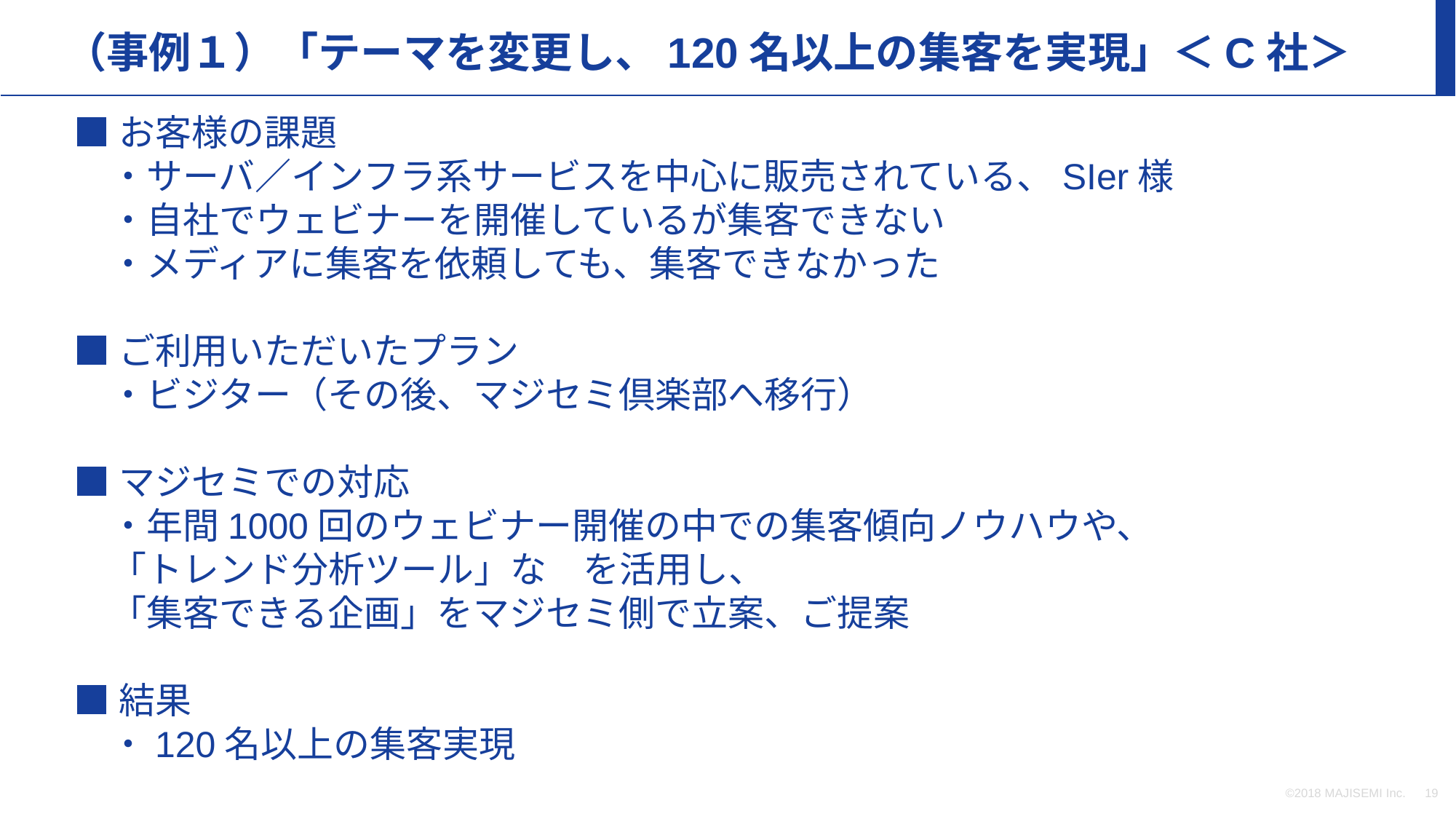

（事例１）「テーマを変更し、120名以上の集客を実現」＜C社＞
■お客様の課題
　・サーバ／インフラ系サービスを中心に販売されている、SIer様
　・自社でウェビナーを開催しているが集客できない
　・メディアに集客を依頼しても、集客できなかった

■ご利用いただいたプラン
　・ビジター（その後、マジセミ倶楽部へ移行）

■マジセミでの対応
　・年間1000回のウェビナー開催の中での集客傾向ノウハウや、
　「トレンド分析ツール」な　を活用し、
　「集客できる企画」をマジセミ側で立案、ご提案

■結果
　・120名以上の集客実現
©2018 MAJISEMI Inc.
19